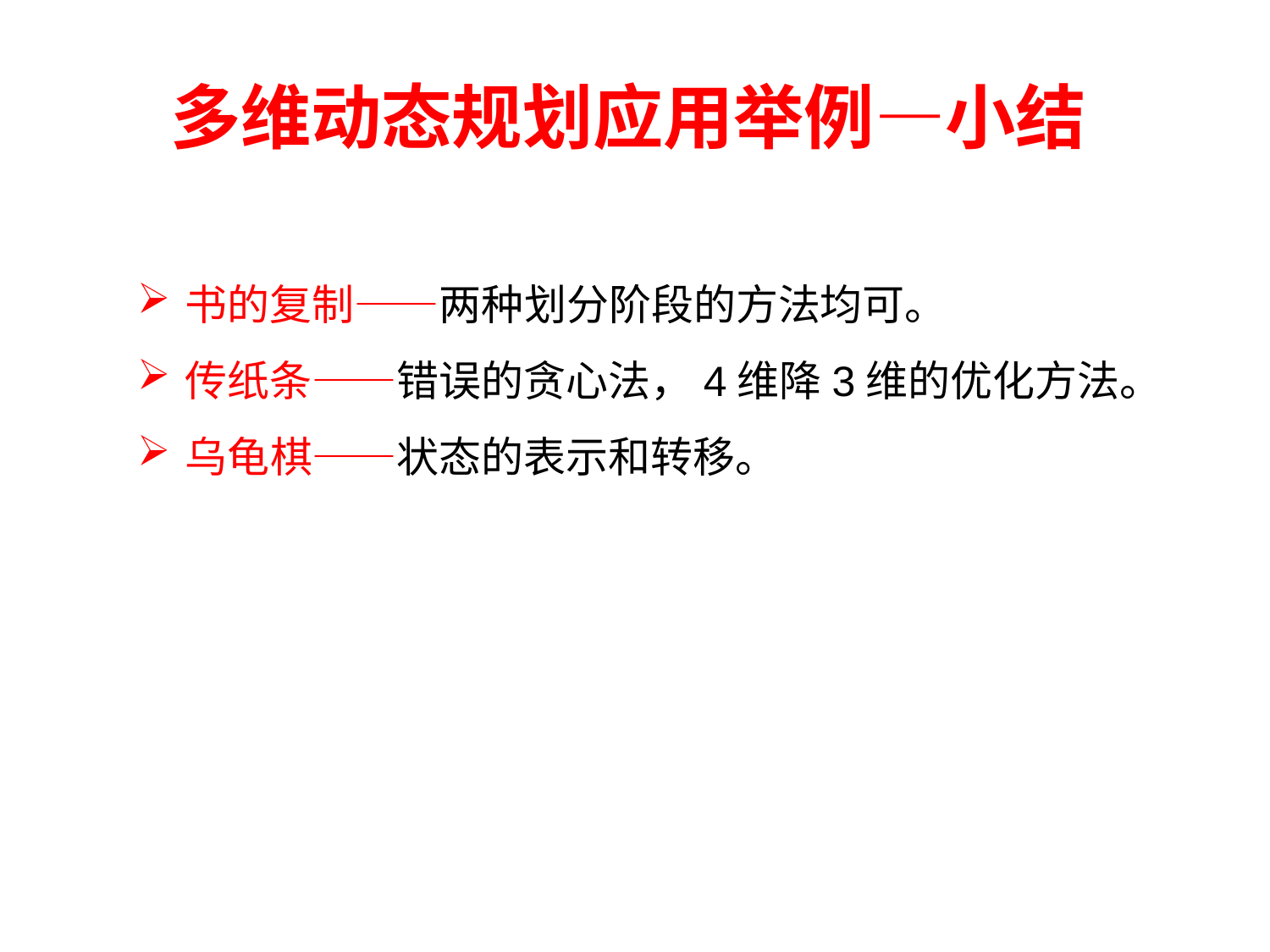

# 多维动态规划应用举例—小结
书的复制——两种划分阶段的方法均可。
传纸条——错误的贪心法，4维降3维的优化方法。
乌龟棋——状态的表示和转移。